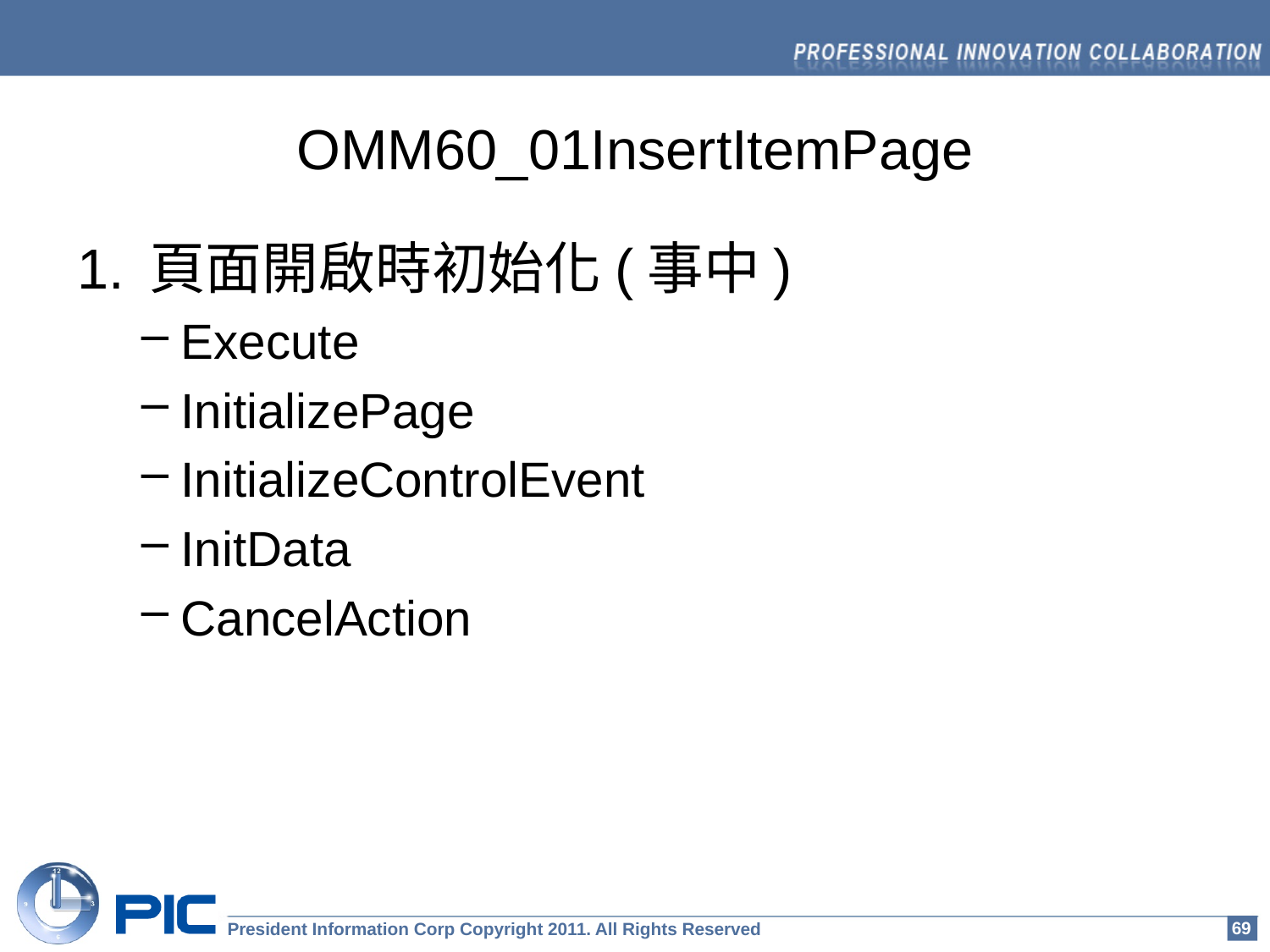

# OMM60_01InsertItemPage
頁面開啟時初始化(事中)
Execute
InitializePage
InitializeControlEvent
InitData
CancelAction